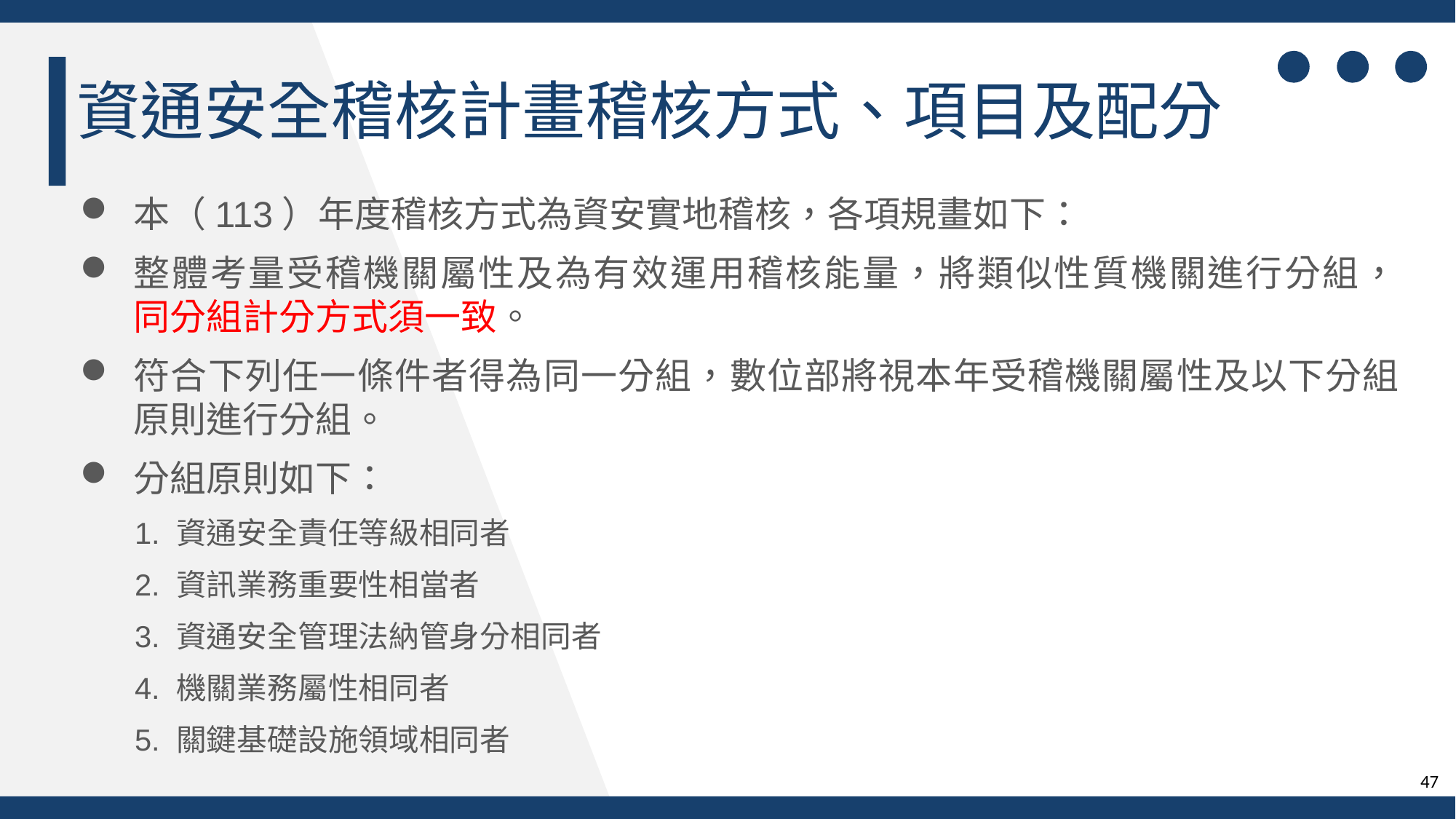

資通安全稽核計畫稽核方式、項目及配分
本（113）年度稽核方式為資安實地稽核，各項規畫如下：
整體考量受稽機關屬性及為有效運用稽核能量，將類似性質機關進行分組，
同分組計分方式須一致。
符合下列任一條件者得為同一分組，數位部將視本年受稽機關屬性及以下分組原則進行分組。
分組原則如下：
資通安全責任等級相同者
資訊業務重要性相當者
資通安全管理法納管身分相同者
機關業務屬性相同者
關鍵基礎設施領域相同者